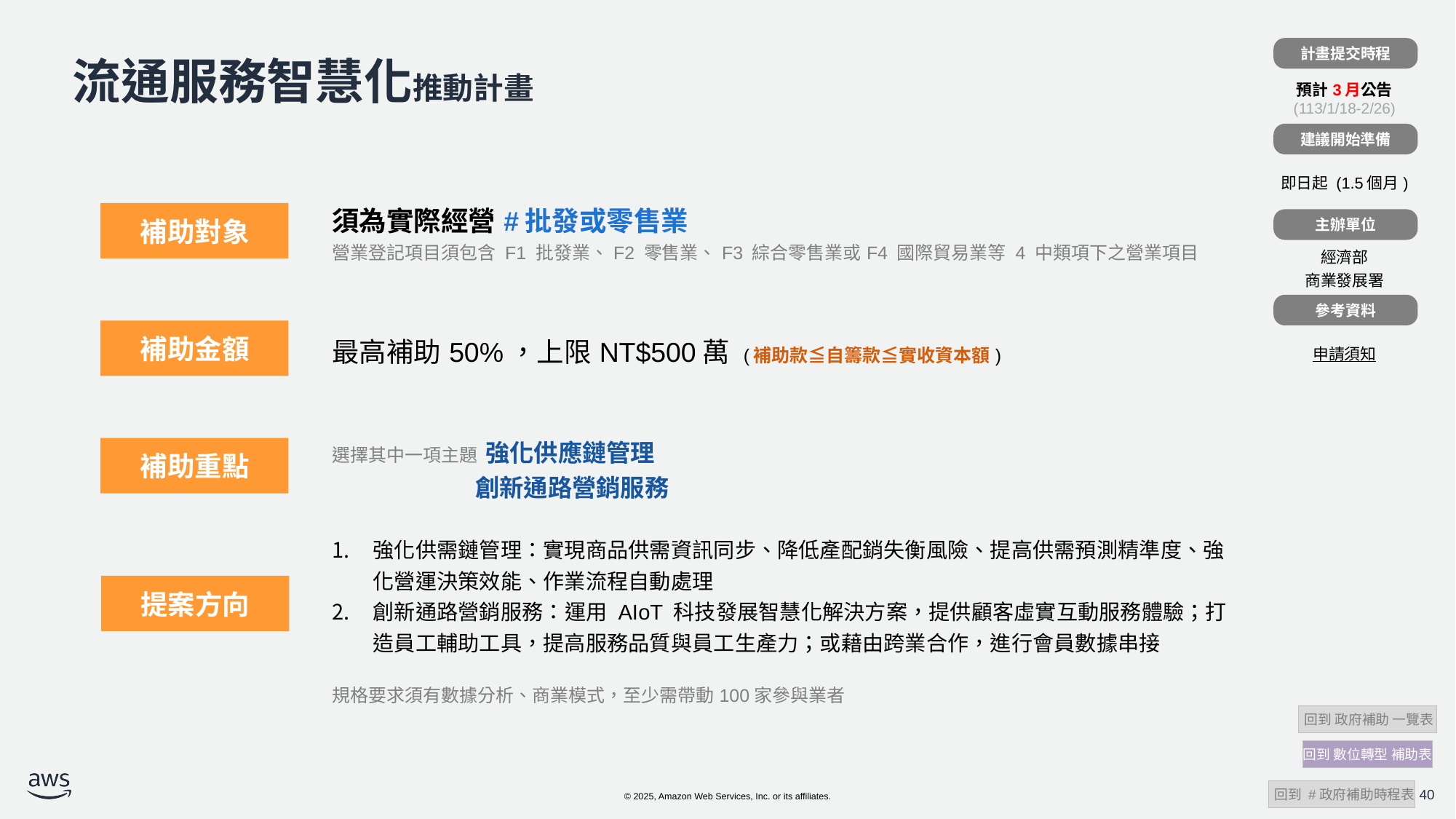

計畫提交時程
|  |
| --- |
| 預計3月公告 (113/1/18-2/26) |
|  |
| 即日起 (1.5個月) |
|  |
| 經濟部 商業發展署 |
|  |
| 申請須知 |
# 流通服務智慧化推動計畫
建議開始準備
|  | 須為實際經營#批發或零售業 營業登記項目須包含 F1 批發業、F2 零售業、F3 綜合零售業或F4 國際貿易業等 4 中類項下之營業項目 |
| --- | --- |
|  | 最高補助50%，上限NT$500萬 (補助款≦自籌款≦實收資本額) |
|  | 選擇其中一項主題 強化供應鏈管理 創新通路營銷服務 |
|  | 強化供需鏈管理：實現商品供需資訊同步、降低產配銷失衡風險、提高供需預測精準度、強化營運決策效能、作業流程自動處理 創新通路營銷服務：運用 AIoT 科技發展智慧化解決方案，提供顧客虛實互動服務體驗；打造員工輔助工具，提高服務品質與員工生產力；或藉由跨業合作，進行會員數據串接 規格要求須有數據分析、商業模式，至少需帶動100家參與業者 |
補助對象
主辦單位
參考資料
補助金額
補助重點
提案方向
 回到 政府補助 一覽表
回到 數位轉型 補助表
 回到 #政府補助時程表
40